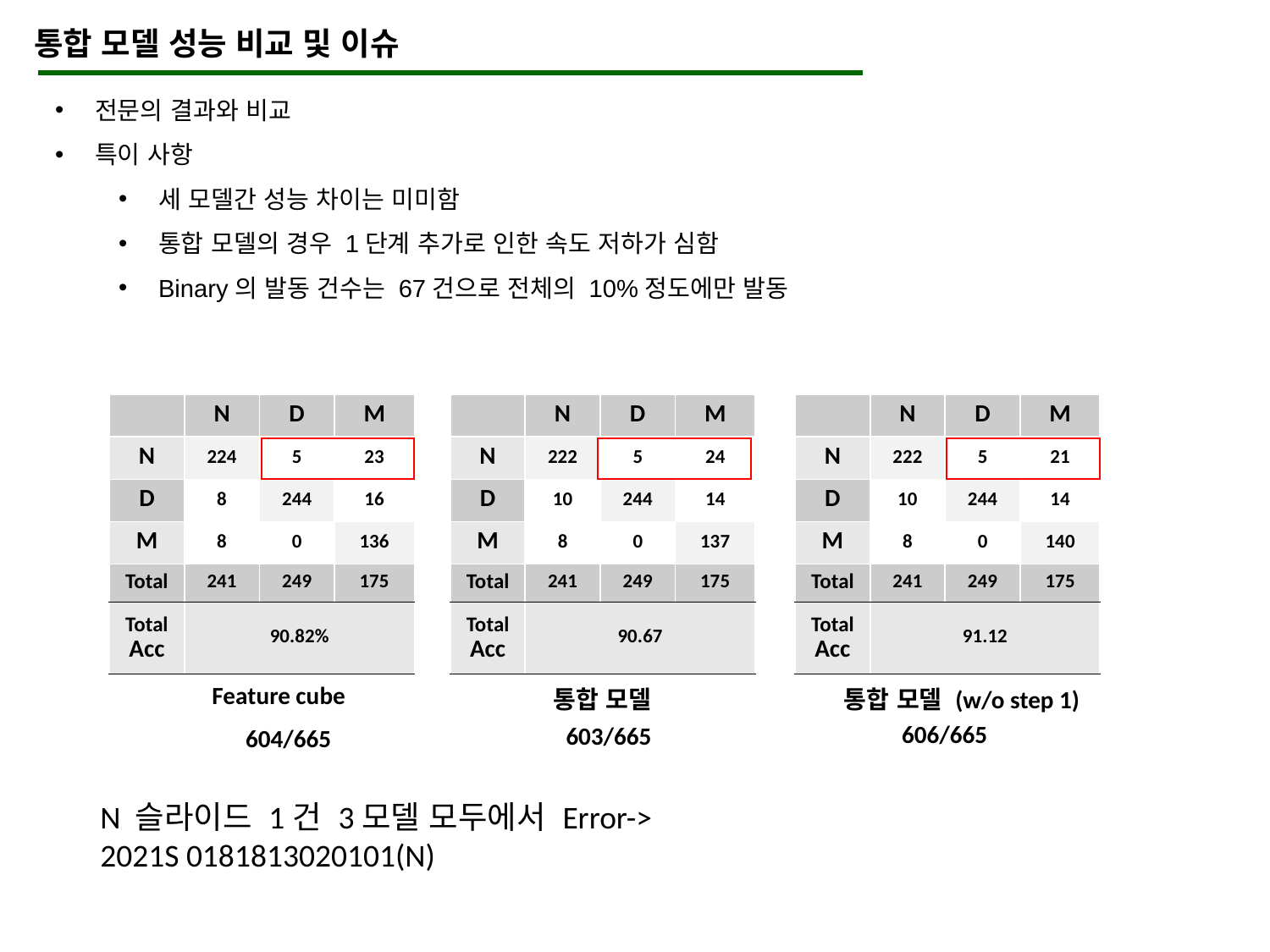

통합 모델 성능 비교 및 이슈
전문의 결과와 비교
특이 사항
세 모델간 성능 차이는 미미함
통합 모델의 경우 1단계 추가로 인한 속도 저하가 심함
Binary의 발동 건수는 67건으로 전체의 10%정도에만 발동

|  | N | D | M |
| --- | --- | --- | --- |
| N | 224 | 5 | 23 |
| D | 8 | 244 | 16 |
| M | 8 | 0 | 136 |
| Total | 241 | 249 | 175 |
| Total Acc | 90.82% |  |  |
|  | N | D | M |
| --- | --- | --- | --- |
| N | 222 | 5 | 24 |
| D | 10 | 244 | 14 |
| M | 8 | 0 | 137 |
| Total | 241 | 249 | 175 |
| Total Acc | 90.67 |  |  |
|  | N | D | M |
| --- | --- | --- | --- |
| N | 222 | 5 | 21 |
| D | 10 | 244 | 14 |
| M | 8 | 0 | 140 |
| Total | 241 | 249 | 175 |
| Total Acc | 91.12 |  |  |

Feature cube
통합 모델 (w/o step 1)
통합 모델
606/665
603/665
604/665
N 슬라이드 1건 3모델 모두에서 Error->
2021S 0181813020101(N)